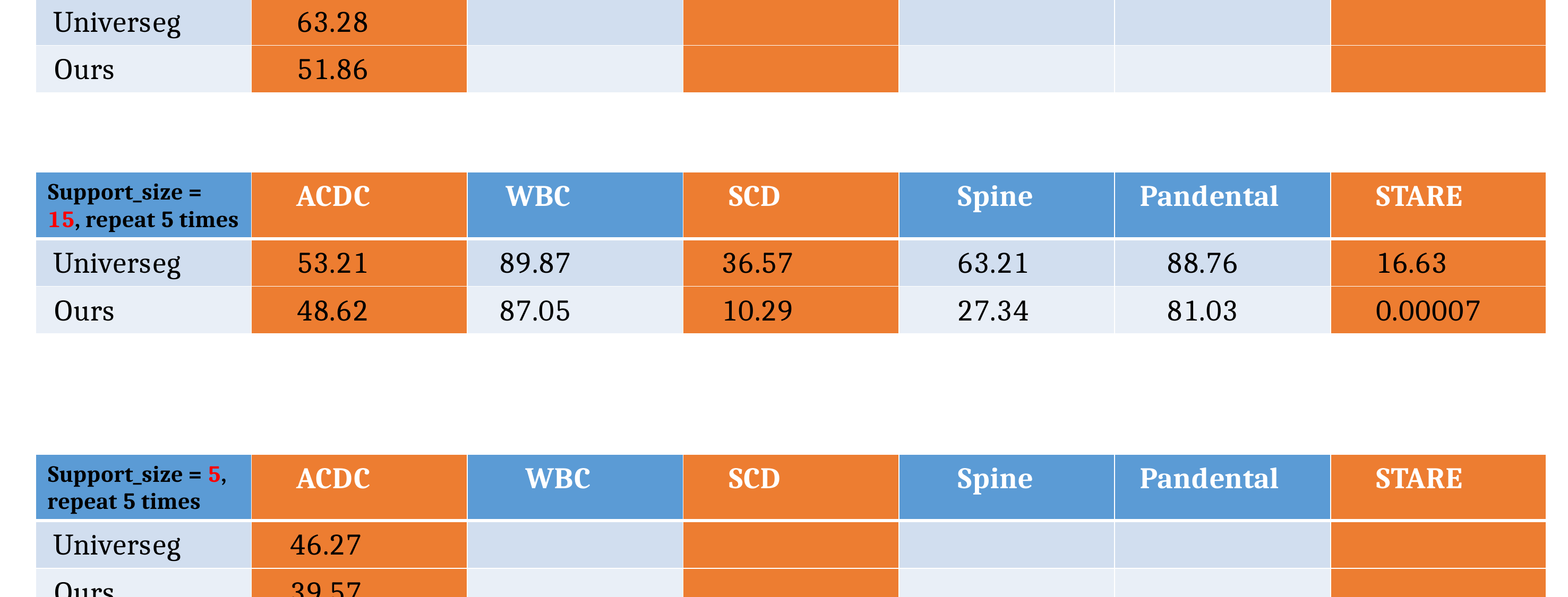

蓝色列为训练集中没有出现的器官，黄色列为训练集中有的器官
| Support\_size = 30, repeat 5 times | ACDC | WBC | SCD | Spine | Pandental | STARE |
| --- | --- | --- | --- | --- | --- | --- |
| Universeg | 63.28 |  |  |  |  |  |
| Ours | 51.86 |  |  |  |  |  |
| Support\_size = 15, repeat 5 times | ACDC | WBC | SCD | Spine | Pandental | STARE |
| --- | --- | --- | --- | --- | --- | --- |
| Universeg | 53.21 | 89.87 | 36.57 | 63.21 | 88.76 | 16.63 |
| Ours | 48.62 | 87.05 | 10.29 | 27.34 | 81.03 | 0.00007 |
| Support\_size = 5, repeat 5 times | ACDC | WBC | SCD | Spine | Pandental | STARE |
| --- | --- | --- | --- | --- | --- | --- |
| Universeg | 46.27 |  |  |  |  |  |
| Ours | 39.57 |  |  |  |  |  |